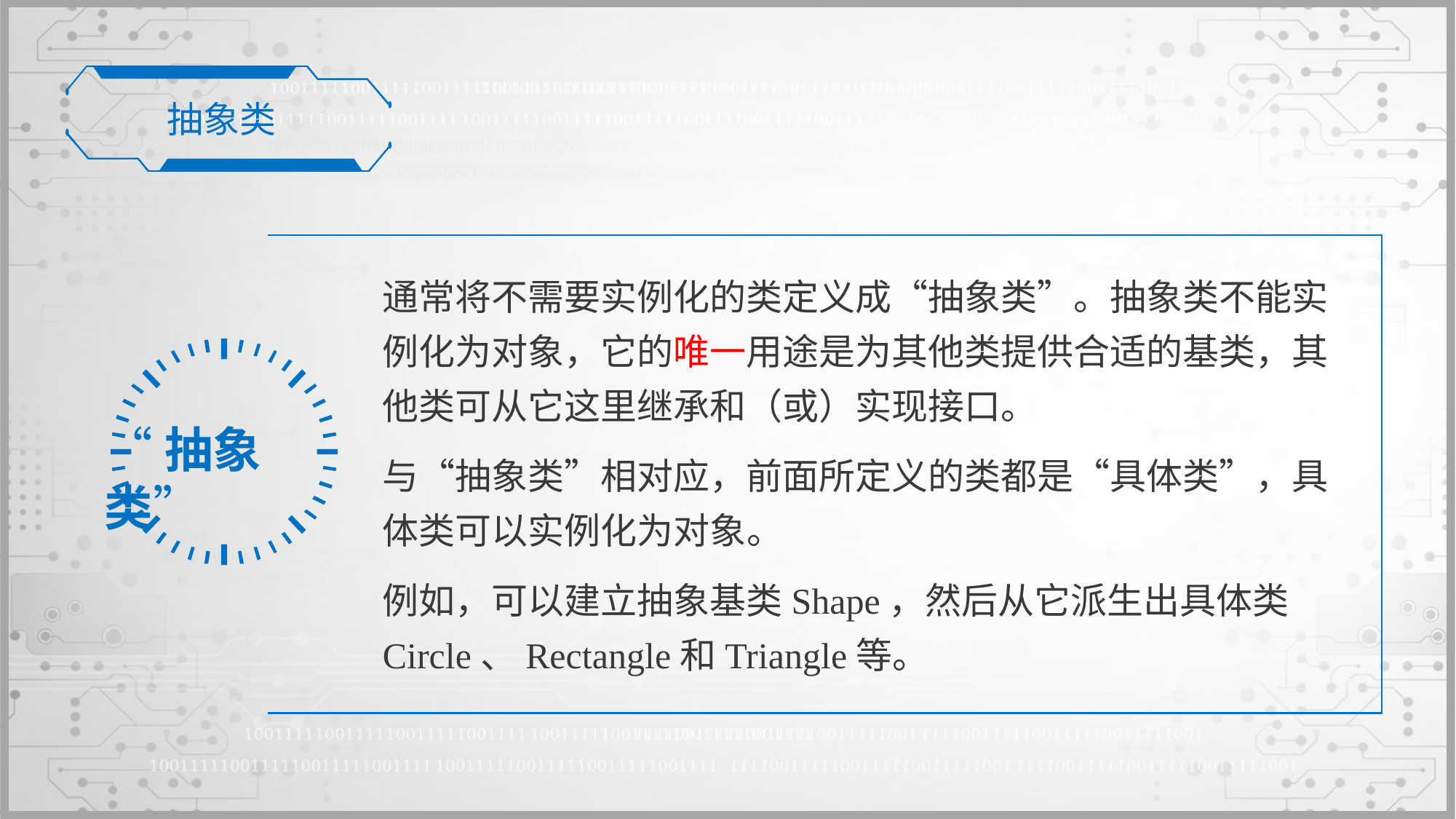

抽象类

通常将不需要实例化的类定义成“抽象类”。抽象类不能实例化为对象，它的唯一用途是为其他类提供合适的基类，其他类可从它这里继承和（或）实现接口。
与“抽象类”相对应，前面所定义的类都是“具体类”，具体类可以实例化为对象。
例如，可以建立抽象基类Shape，然后从它派生出具体类Circle、Rectangle和Triangle等。

“抽象类”